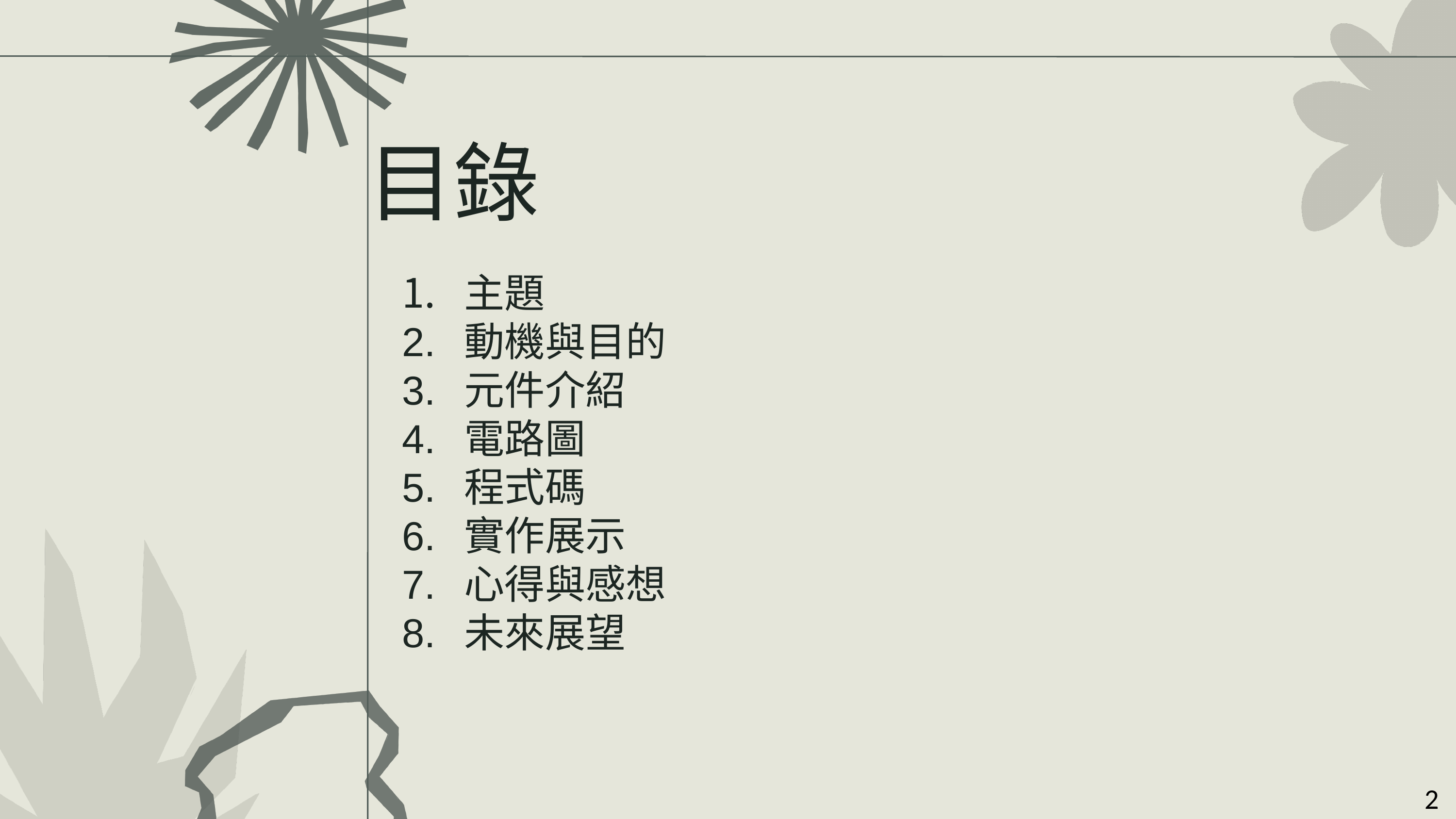

目錄
  主題
  動機與目的
  元件介紹
  電路圖
  程式碼
  實作展示
  心得與感想
  未來展望

2